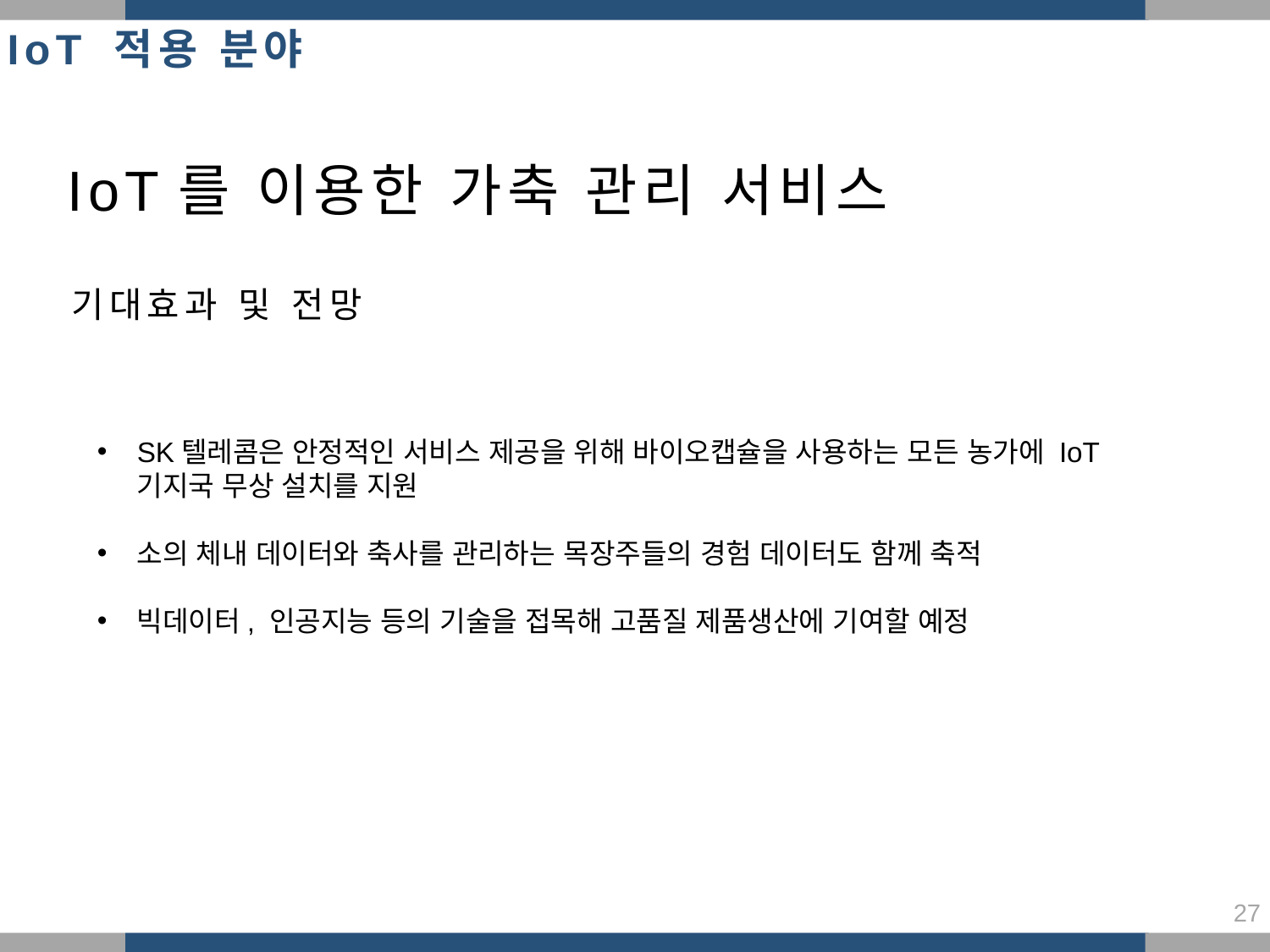

IoT 적용 분야
IoT를 이용한 가축 관리 서비스
기대효과 및 전망
SK텔레콤은 안정적인 서비스 제공을 위해 바이오캡슐을 사용하는 모든 농가에 IoT 기지국 무상 설치를 지원

소의 체내 데이터와 축사를 관리하는 목장주들의 경험 데이터도 함께 축적

빅데이터, 인공지능 등의 기술을 접목해 고품질 제품생산에 기여할 예정
27